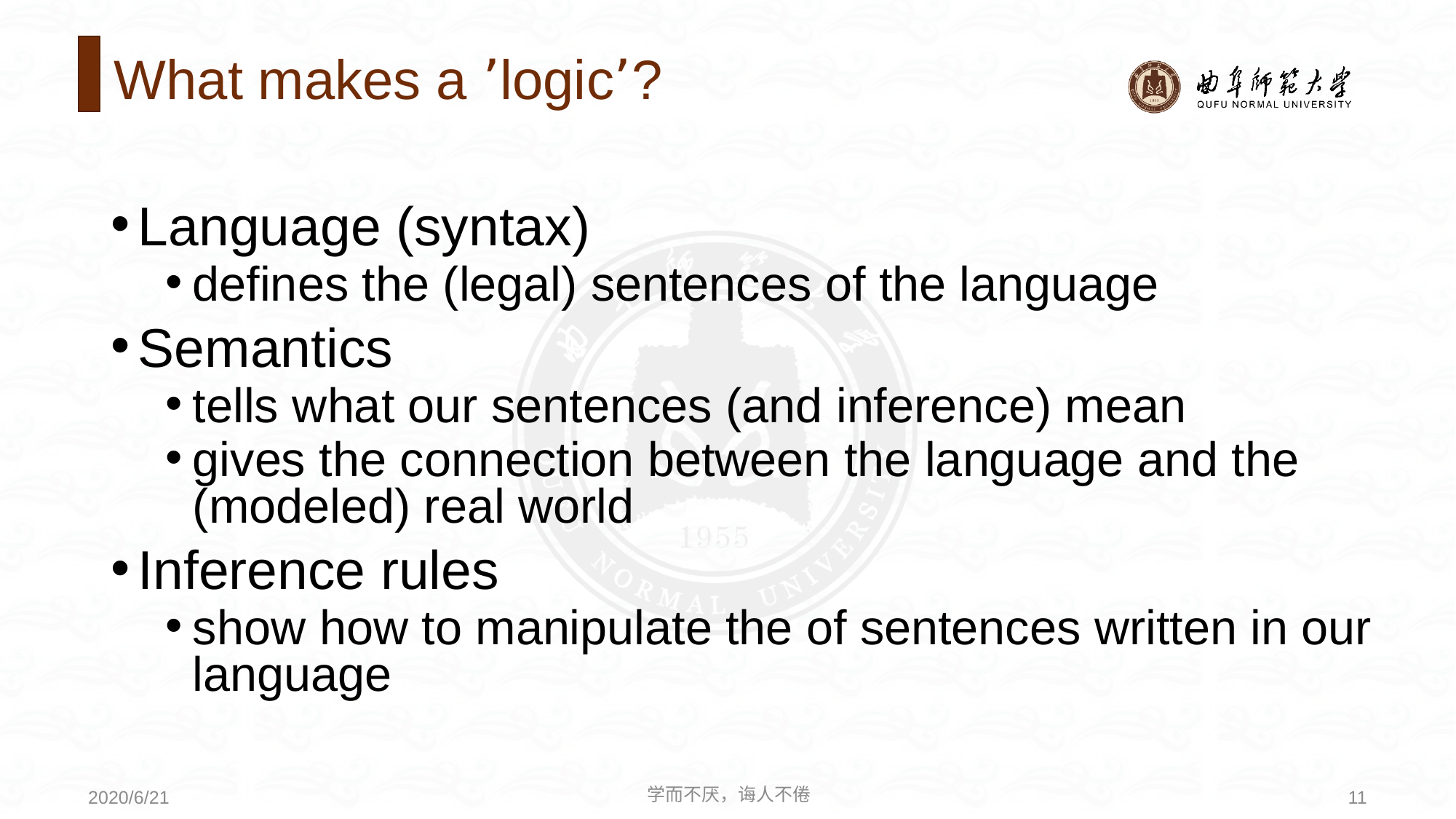

# What makes a ’logic’?
Language (syntax)
defines the (legal) sentences of the language
Semantics
tells what our sentences (and inference) mean
gives the connection between the language and the (modeled) real world
Inference rules
show how to manipulate the of sentences written in our language
学而不厌，诲人不倦
11
2020/6/21